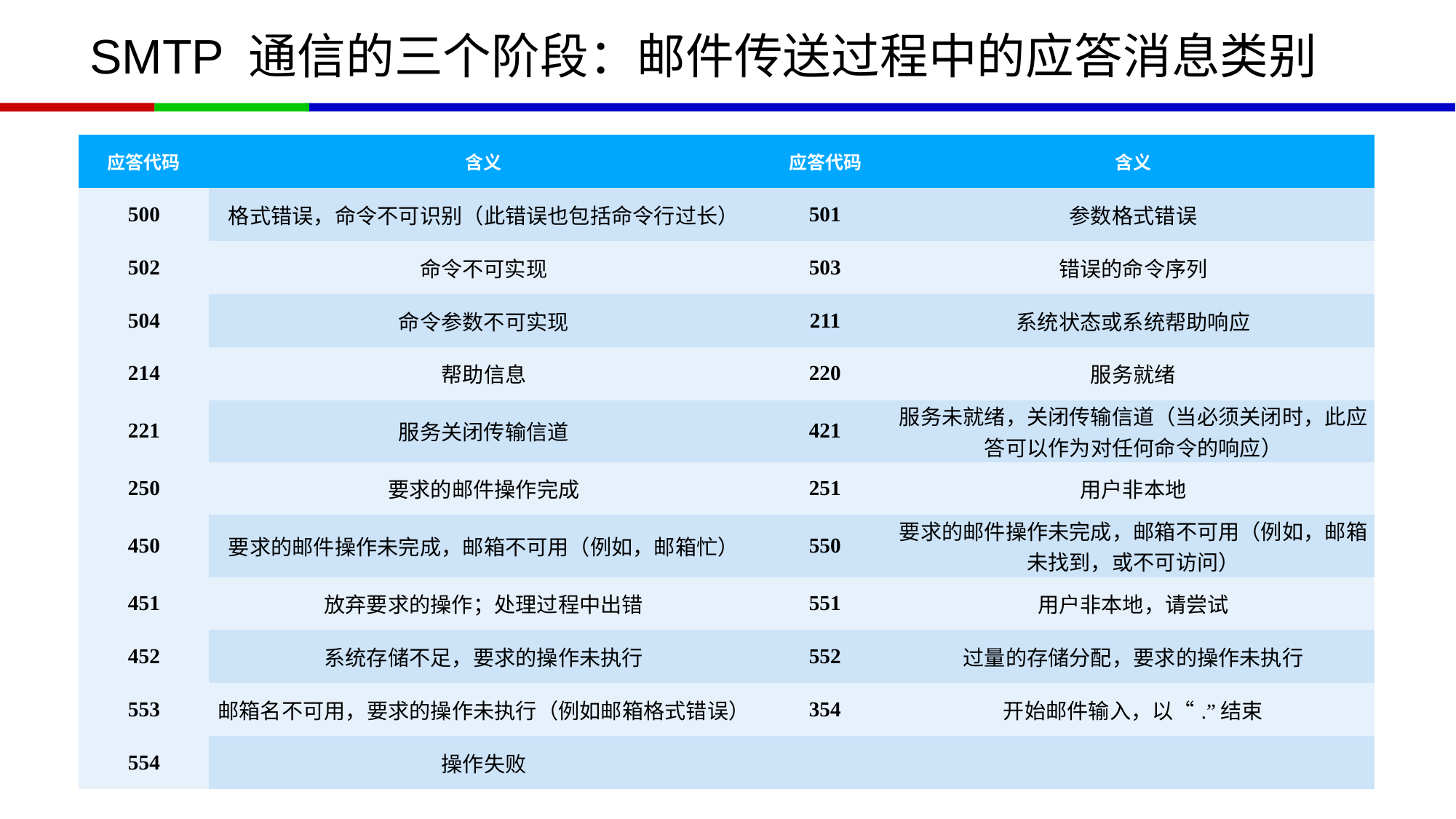

# SMTP 通信的三个阶段：邮件传送过程中的应答消息类别
| 应答代码 | 含义 | 应答代码 | 含义 |
| --- | --- | --- | --- |
| 500 | 格式错误，命令不可识别（此错误也包括命令行过长） | 501 | 参数格式错误 |
| 502 | 命令不可实现 | 503 | 错误的命令序列 |
| 504 | 命令参数不可实现 | 211 | 系统状态或系统帮助响应 |
| 214 | 帮助信息 | 220 | 服务就绪 |
| 221 | 服务关闭传输信道 | 421 | 服务未就绪，关闭传输信道（当必须关闭时，此应答可以作为对任何命令的响应） |
| 250 | 要求的邮件操作完成 | 251 | 用户非本地 |
| 450 | 要求的邮件操作未完成，邮箱不可用（例如，邮箱忙） | 550 | 要求的邮件操作未完成，邮箱不可用（例如，邮箱未找到，或不可访问） |
| 451 | 放弃要求的操作；处理过程中出错 | 551 | 用户非本地，请尝试 |
| 452 | 系统存储不足，要求的操作未执行 | 552 | 过量的存储分配，要求的操作未执行 |
| 553 | 邮箱名不可用，要求的操作未执行（例如邮箱格式错误） | 354 | 开始邮件输入，以“.”结束 |
| 554 | 操作失败 |  |  |
72